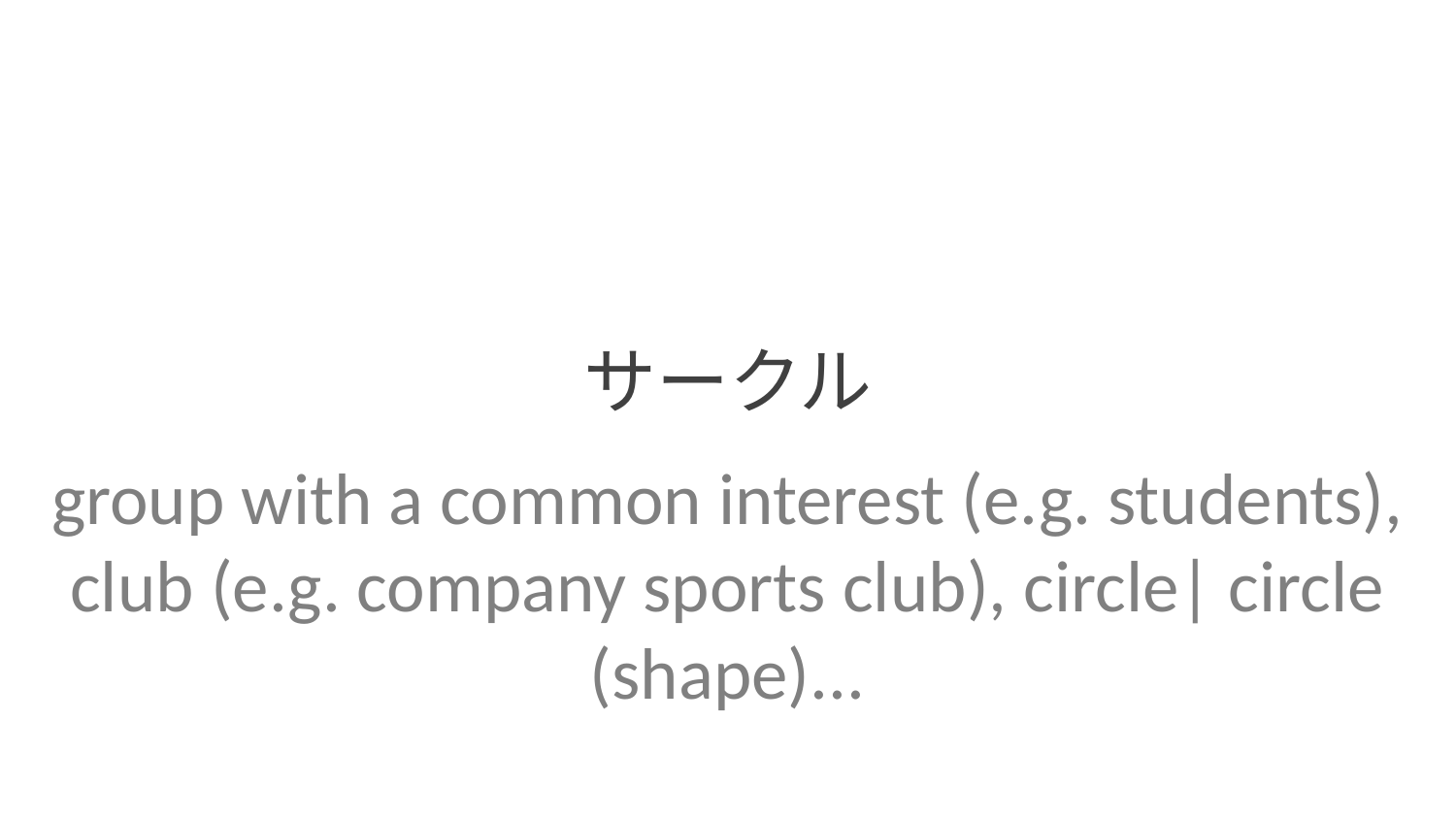

サークル
group with a common interest (e.g. students), club (e.g. company sports club), circle| circle (shape)...